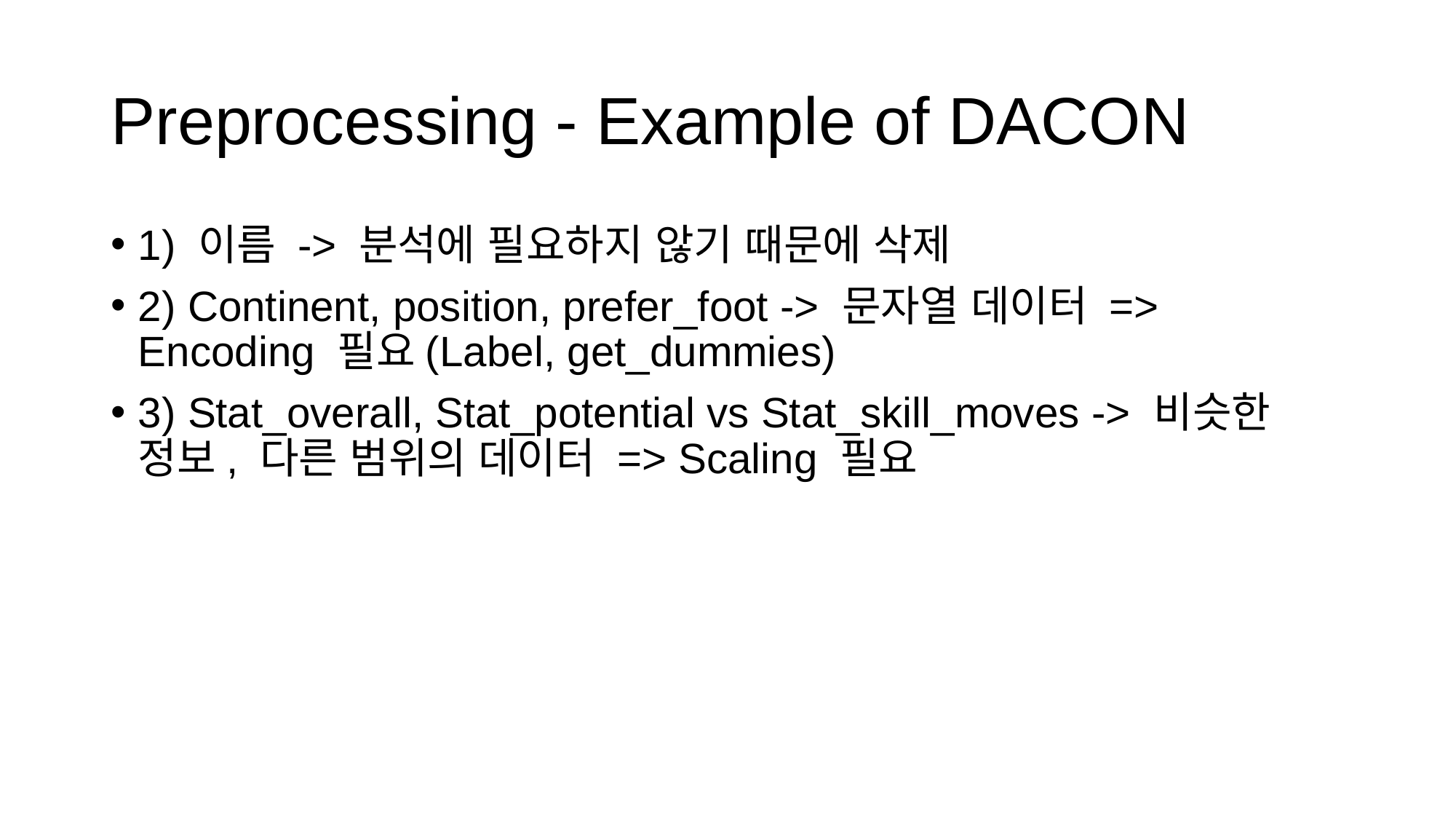

# Preprocessing - Example of DACON
1) 이름 -> 분석에 필요하지 않기 때문에 삭제
2) Continent, position, prefer_foot -> 문자열 데이터 => Encoding 필요(Label, get_dummies)
3) Stat_overall, Stat_potential vs Stat_skill_moves -> 비슷한 정보, 다른 범위의 데이터 => Scaling 필요